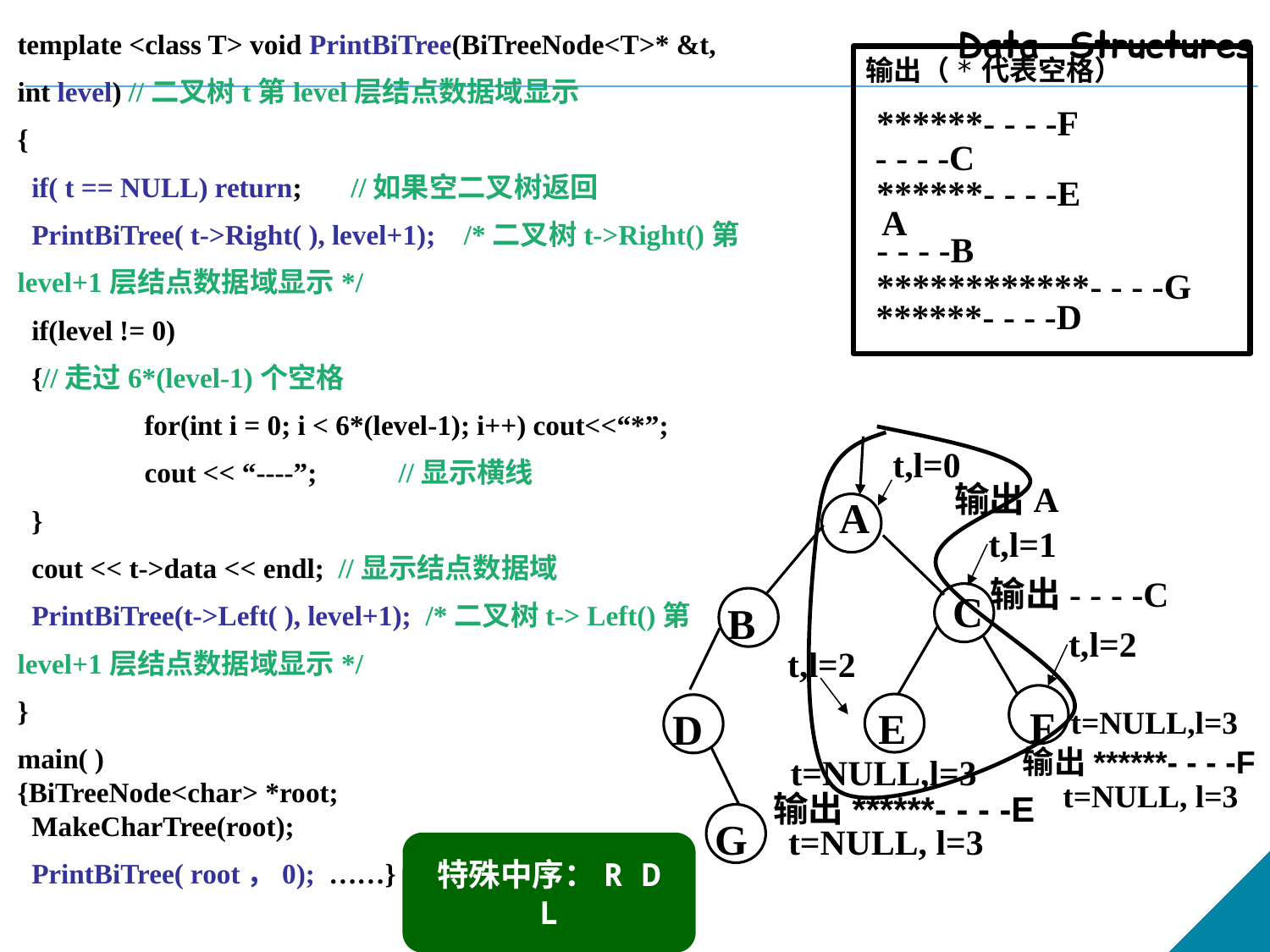

template <class T> void PrintBiTree(BiTreeNode<T>* &t, int level) //二叉树t第level层结点数据域显示
{
  if( t == NULL) return;       //如果空二叉树返回
  PrintBiTree( t->Right( ), level+1);    /*二叉树t->Right()第level+1层结点数据域显示*/
  if(level != 0)
  {//走过6*(level-1)个空格
  	for(int i = 0; i < 6*(level-1); i++) cout<<“*”;
	cout << “----”;	//显示横线
  }
  cout << t->data << endl;  //显示结点数据域
  PrintBiTree(t->Left( ), level+1);  /*二叉树t-> Left()第level+1层结点数据域显示*/
}
main( )
{BiTreeNode<char> *root;
  MakeCharTree(root);
  PrintBiTree( root，0);  ……}
输出（*代表空格）
******- - - -F
- - - -C
******- - - -E
A
- - - -B
************- - - -G
******- - - -D

t,l=0

输出A
A

t,l=1

输出- - - -C

C

B
t,l=2

t,l=2

F

D
E

t=NULL,l=3

输出******- - - -F
t=NULL,l=3

t=NULL, l=3
输出******- - - -E

G
t=NULL, l=3
特殊中序：R D L